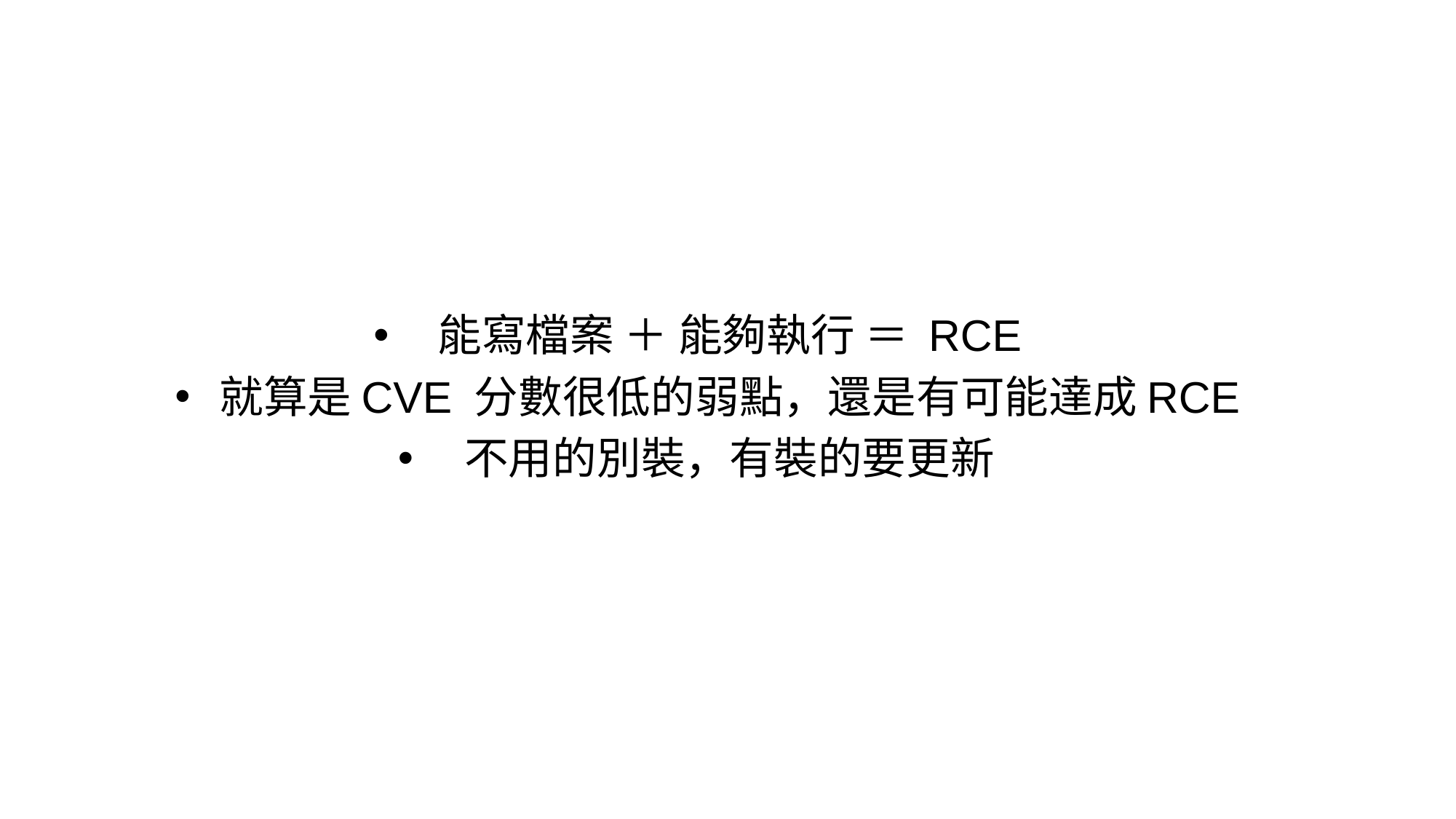

能寫檔案 ＋ 能夠執行 ＝ RCE
就算是CVE 分數很低的弱點，還是有可能達成RCE
不用的別裝，有裝的要更新